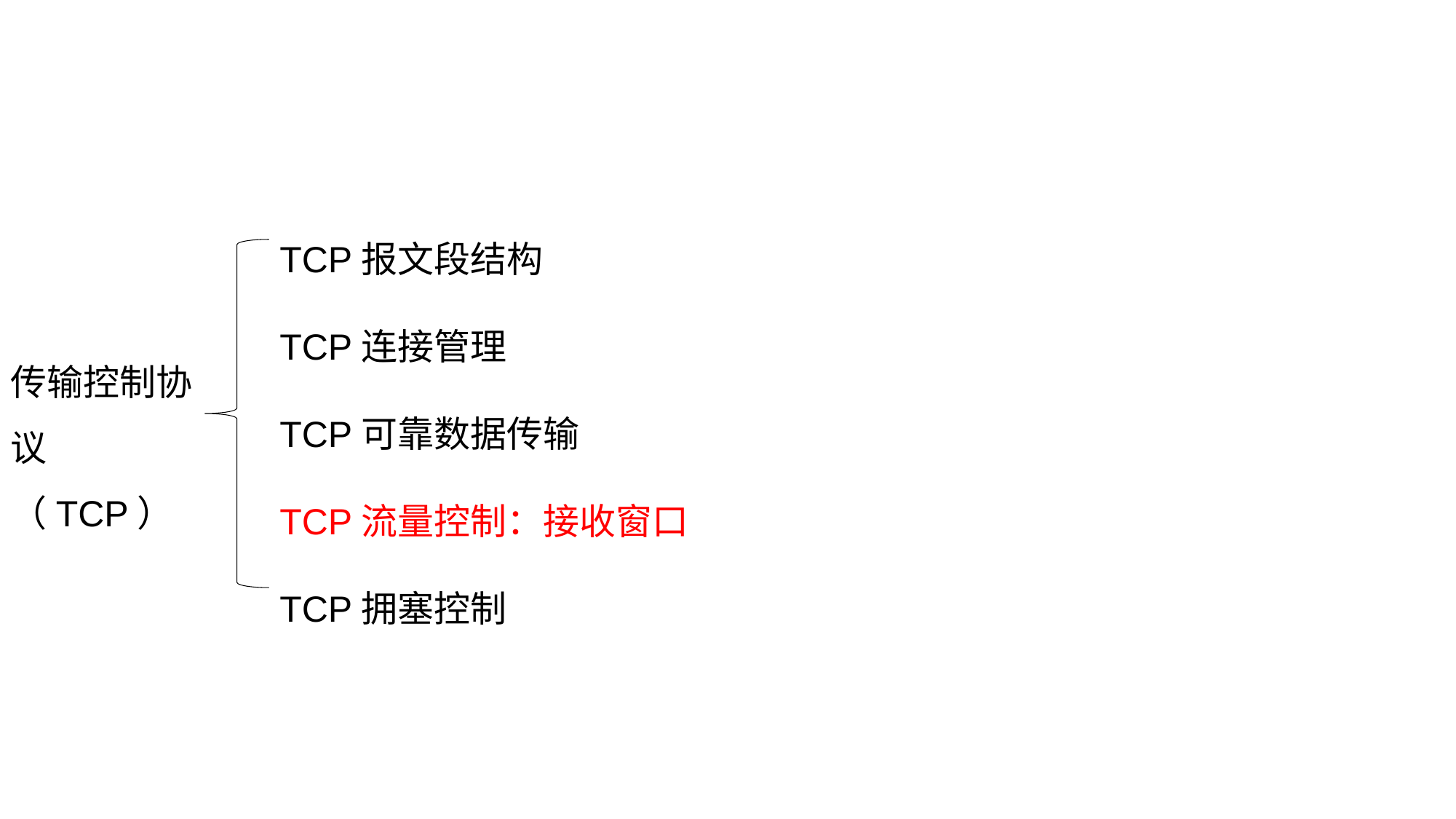

TCP报文段结构
TCP连接管理
TCP可靠数据传输
TCP流量控制：接收窗口
TCP拥塞控制

传输控制协议（TCP）